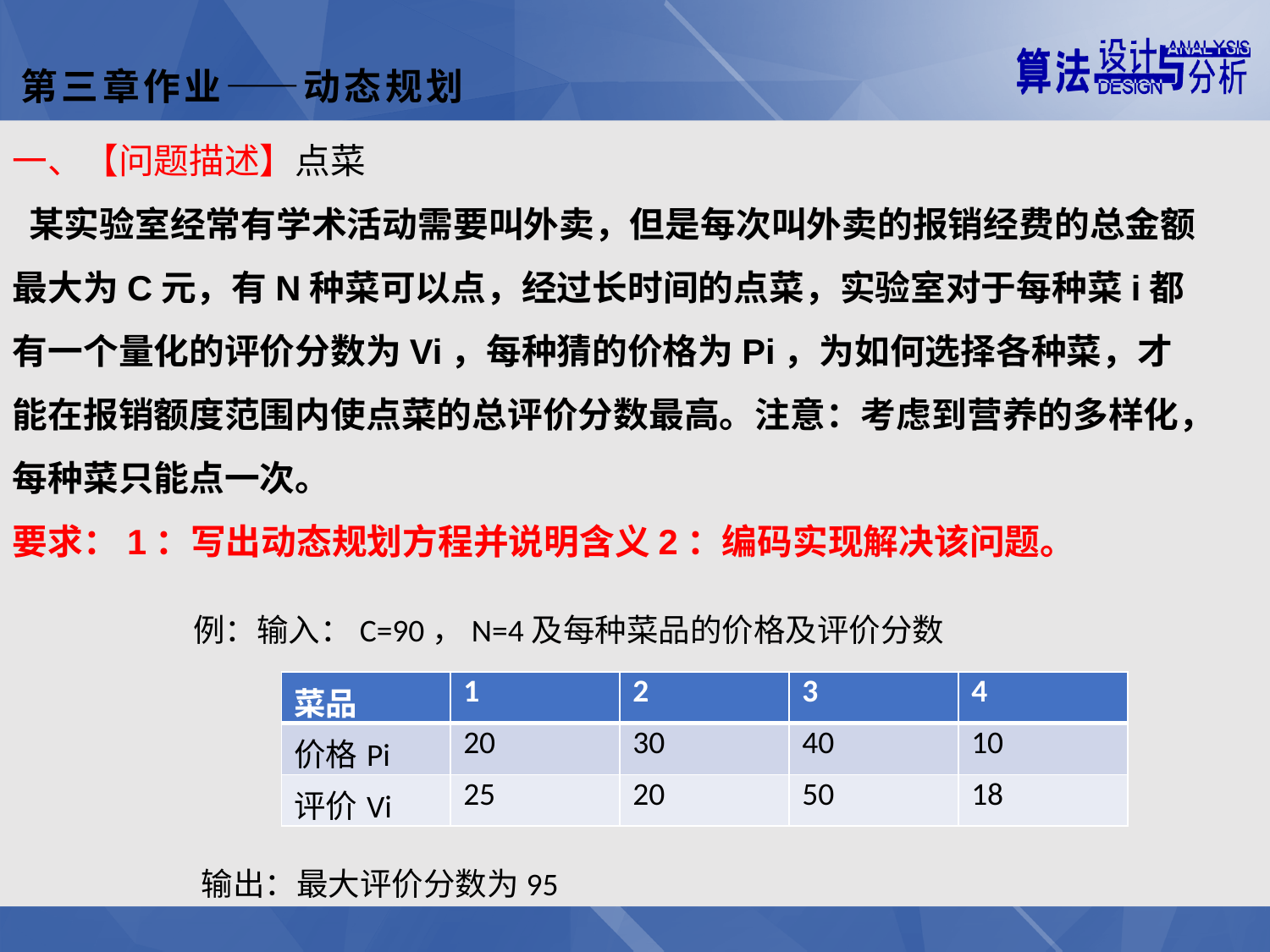

第三章作业——动态规划
一、【问题描述】点菜
 某实验室经常有学术活动需要叫外卖，但是每次叫外卖的报销经费的总金额最大为C元，有N种菜可以点，经过长时间的点菜，实验室对于每种菜i都有一个量化的评价分数为Vi，每种猜的价格为Pi，为如何选择各种菜，才能在报销额度范围内使点菜的总评价分数最高。注意：考虑到营养的多样化，每种菜只能点一次。
要求：1：写出动态规划方程并说明含义2：编码实现解决该问题。
例：输入：C=90，N=4及每种菜品的价格及评价分数
| 菜品 | 1 | 2 | 3 | 4 |
| --- | --- | --- | --- | --- |
| 价格Pi | 20 | 30 | 40 | 10 |
| 评价Vi | 25 | 20 | 50 | 18 |
输出：最大评价分数为95